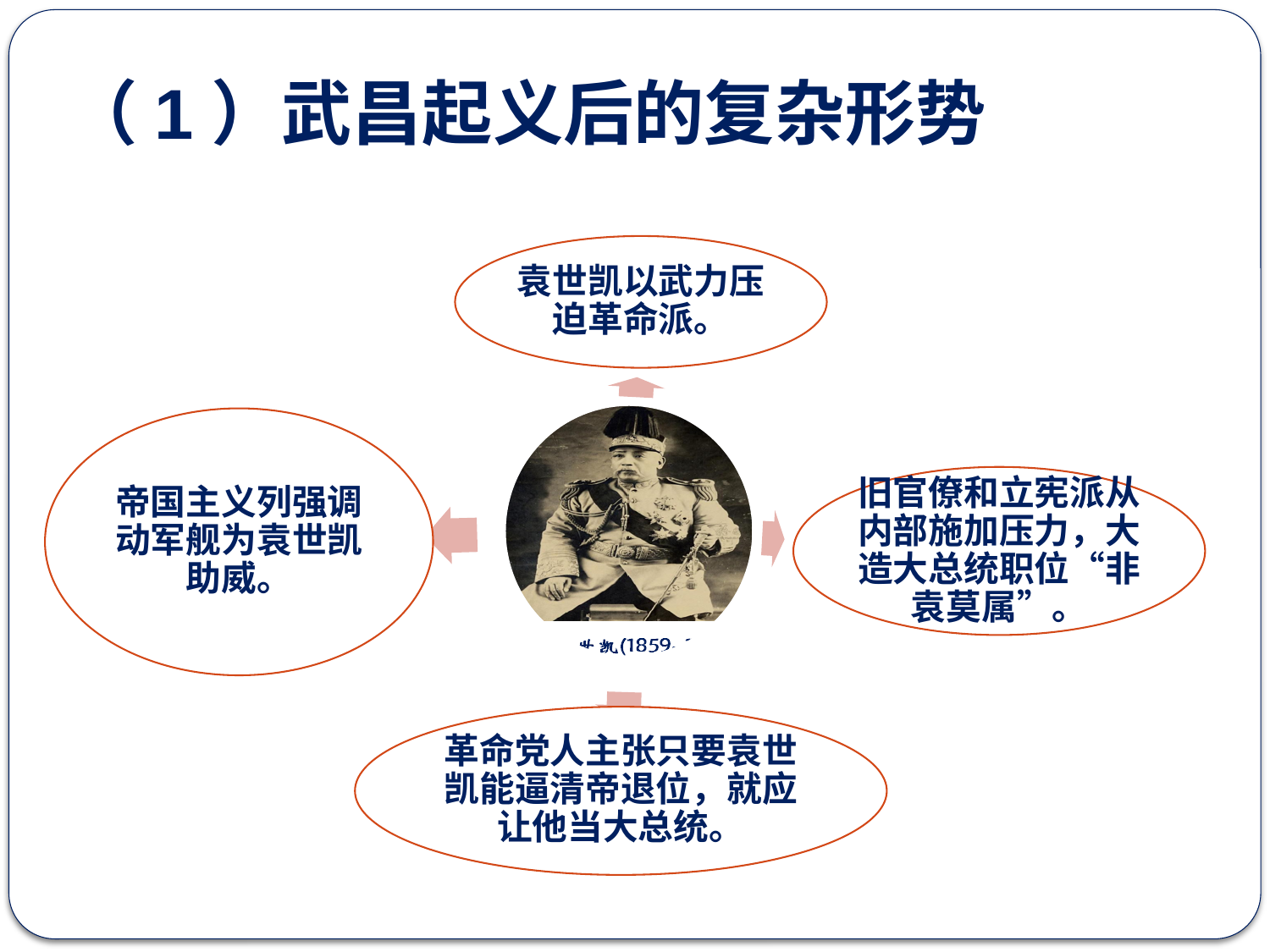

# （1）武昌起义后的复杂形势

袁世凯以武力压迫革命派。

旧官僚和立宪派从内部施加压力，大造大总统职位“非袁莫属”。

革命党人主张只要袁世凯能逼清帝退位，就应让他当大总统。

帝国主义列强调动军舰为袁世凯助威。